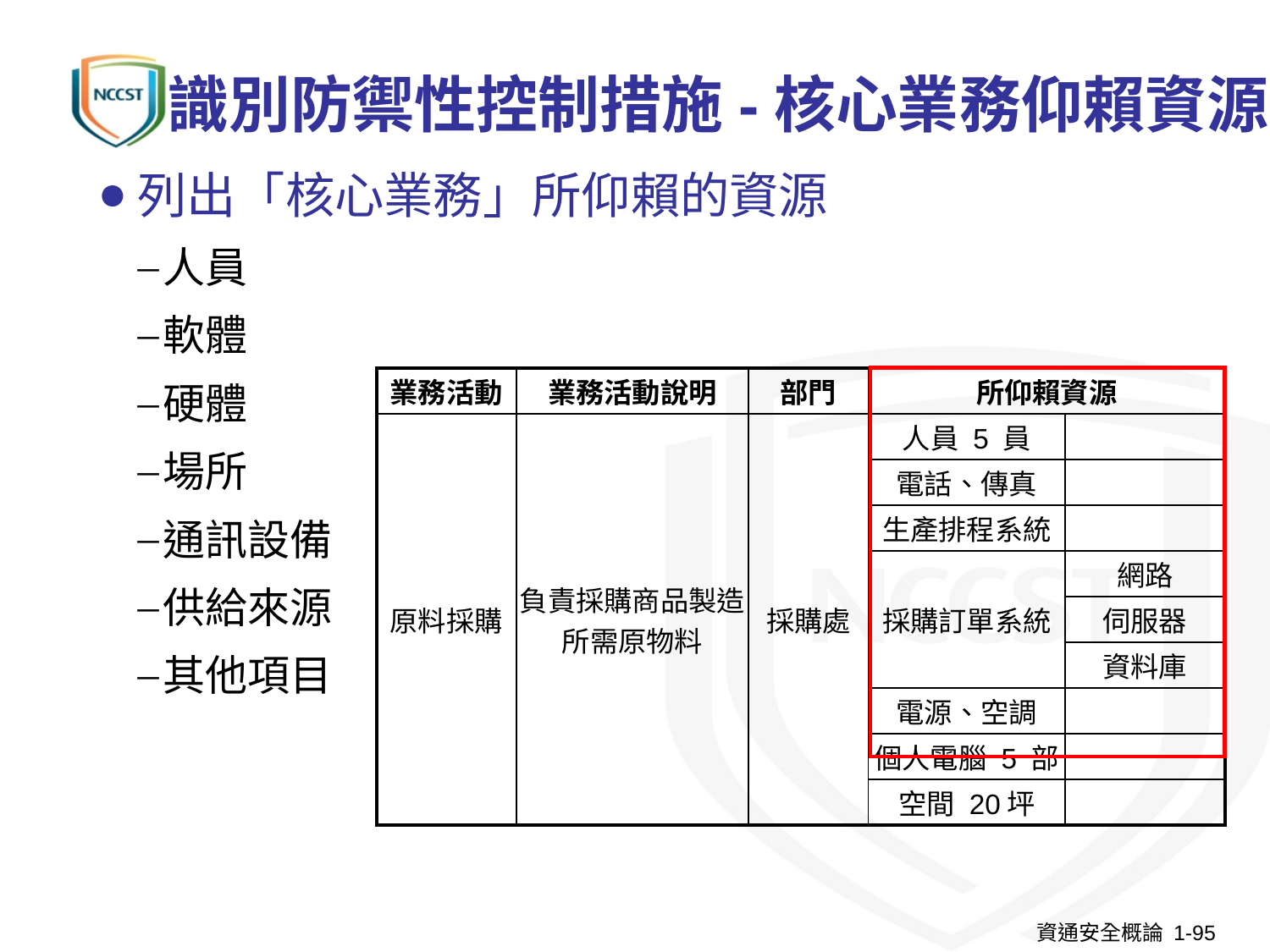

# 識別防禦性控制措施-核心業務仰賴資源
列出「核心業務」所仰賴的資源
人員
軟體
硬體
場所
通訊設備
供給來源
其他項目
| 業務活動 | 業務活動說明 | 部門 | 所仰賴資源 |  |
| --- | --- | --- | --- | --- |
| 原料採購 | 負責採購商品製造所需原物料 | 採購處 | 人員 5 員 |  |
|  |  |  | 電話、傳真 |  |
|  |  |  | 生產排程系統 |  |
|  |  |  | 採購訂單系統 | 網路 |
|  |  |  |  | 伺服器 |
|  |  |  |  | 資料庫 |
|  |  |  | 電源、空調 |  |
|  |  |  | 個人電腦 5 部 |  |
|  |  |  | 空間 20坪 |  |